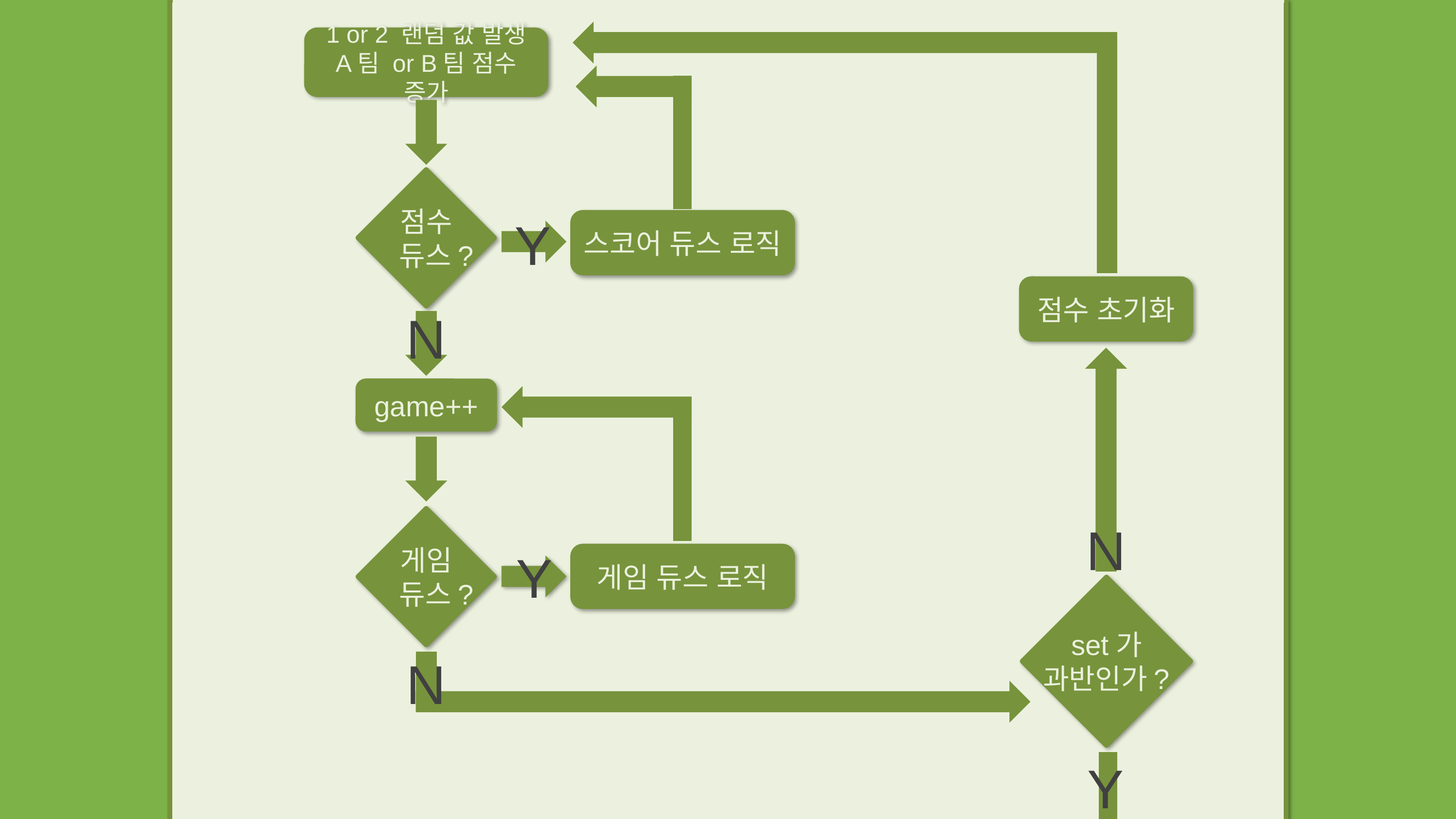

1 or 2 랜덤 값 발생
A팀 or B팀 점수 증가

점수
듀스?
Y

스코어 듀스 로직
점수 초기화
N

N

game++

게임
듀스?
Y

게임 듀스 로직

set가
과반인가?
N

Y